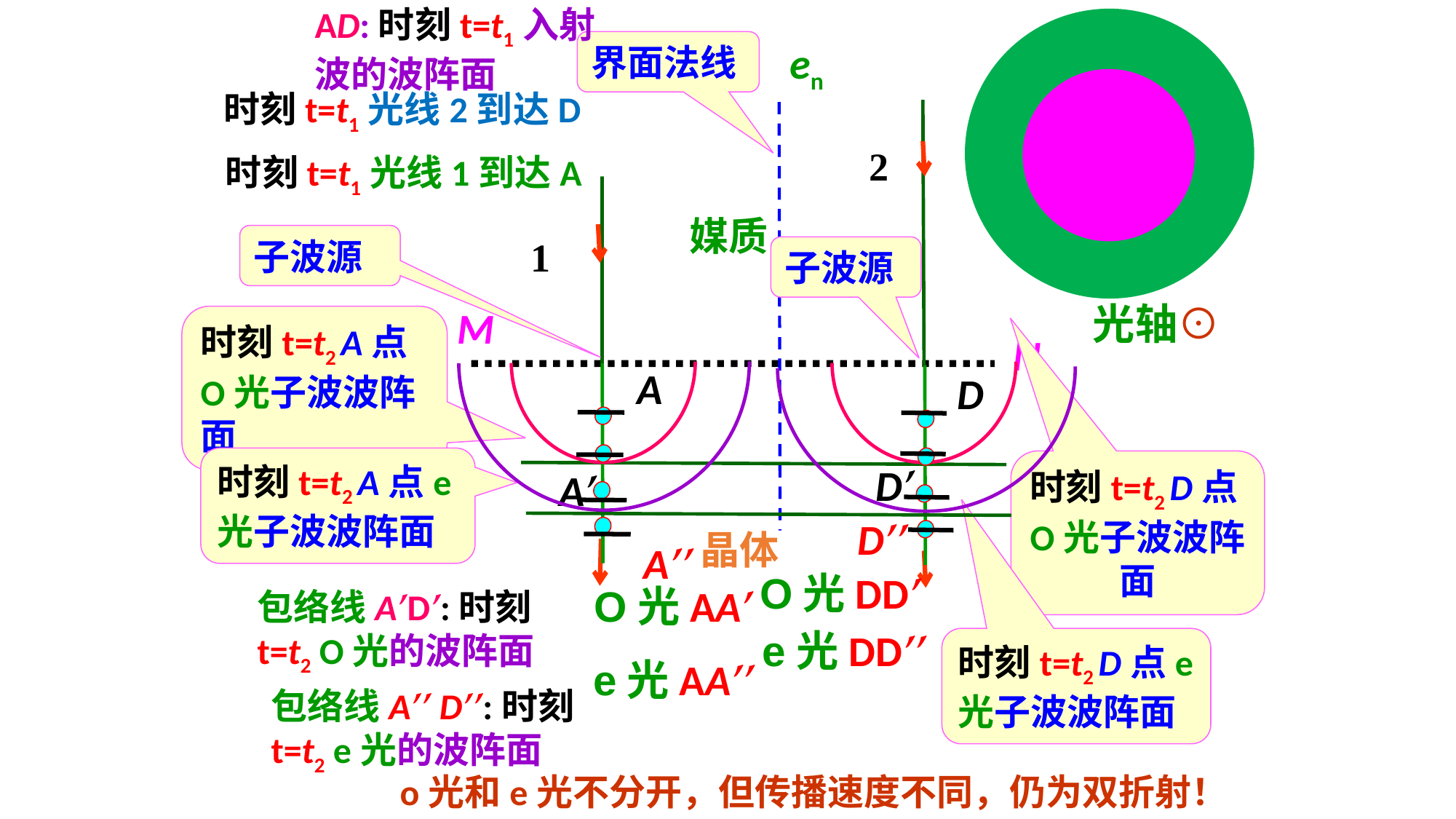

AD:时刻t=t1入射波的波阵面

en
界面法线
时刻t=t1光线2到达D

2

时刻t=t1光线1到达A

媒质

子波源
1
子波源
光轴⊙
M
N
时刻t=t2 A点O光子波波阵面
A

D

时刻t=t2 A点e光子波波阵面
D’
A’

时刻t=t2 D点O光子波波阵面
D’’

晶体
A’’

O光DD’
O光AA’
包络线A’D’:时刻t=t2 O光的波阵面
e光DD’’
时刻t=t2 D点e光子波波阵面
e光AA’’
包络线A’’ D’’:时刻t=t2 e光的波阵面
o光和e光不分开，但传播速度不同，仍为双折射！